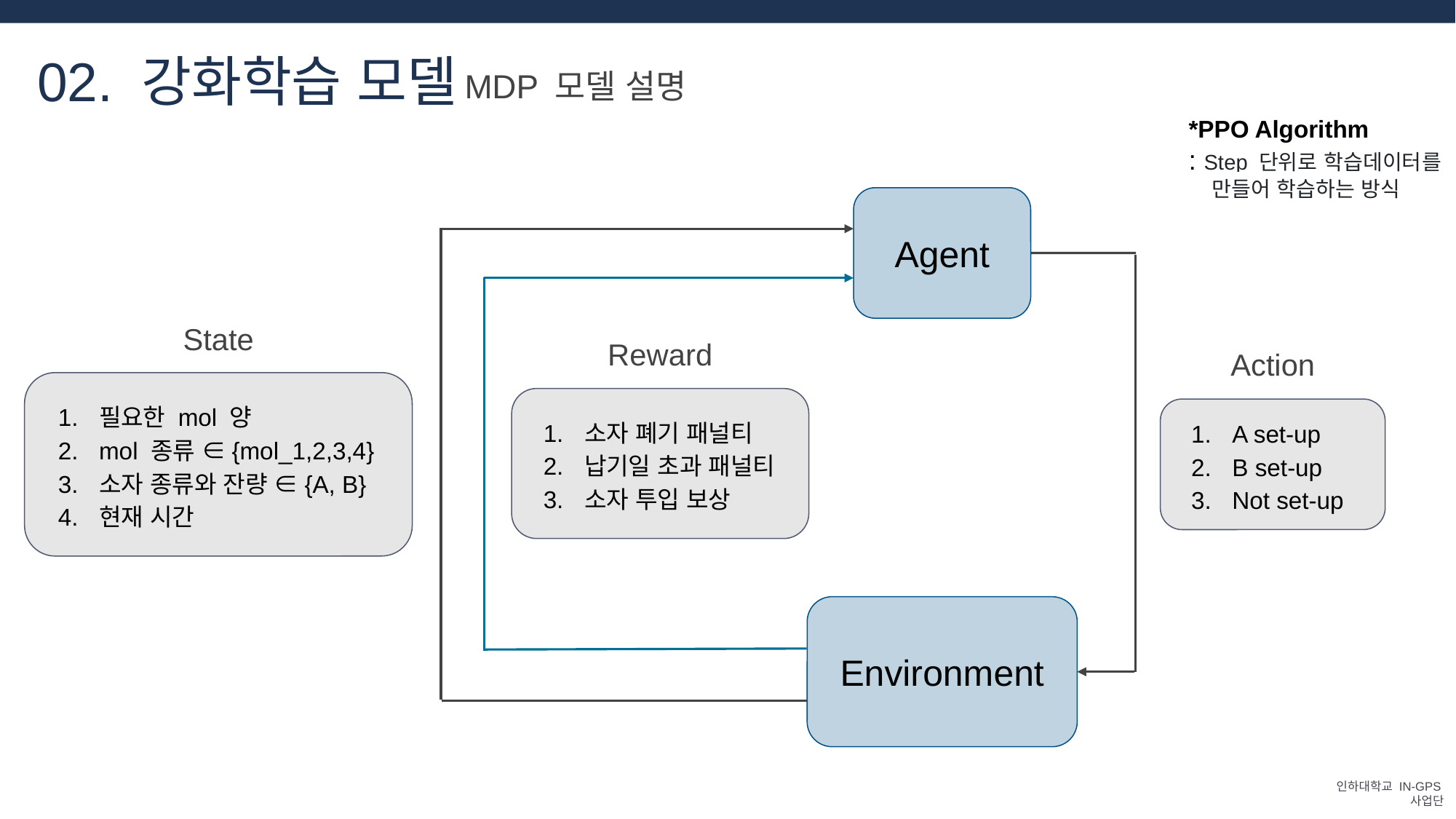

Part 1,
02. 강화학습 모델

MDP 모델 설명
*PPO Algorithm
: Step 단위로 학습데이터를
   만들어 학습하는 방식
Agent
State
Reward
Action
필요한 mol 양
mol 종류 ∈{mol_1,2,3,4}
소자 종류와 잔량 ∈{A, B}
현재 시간
소자 폐기 패널티
납기일 초과 패널티
소자 투입 보상
A set-up
B set-up
Not set-up
Environment